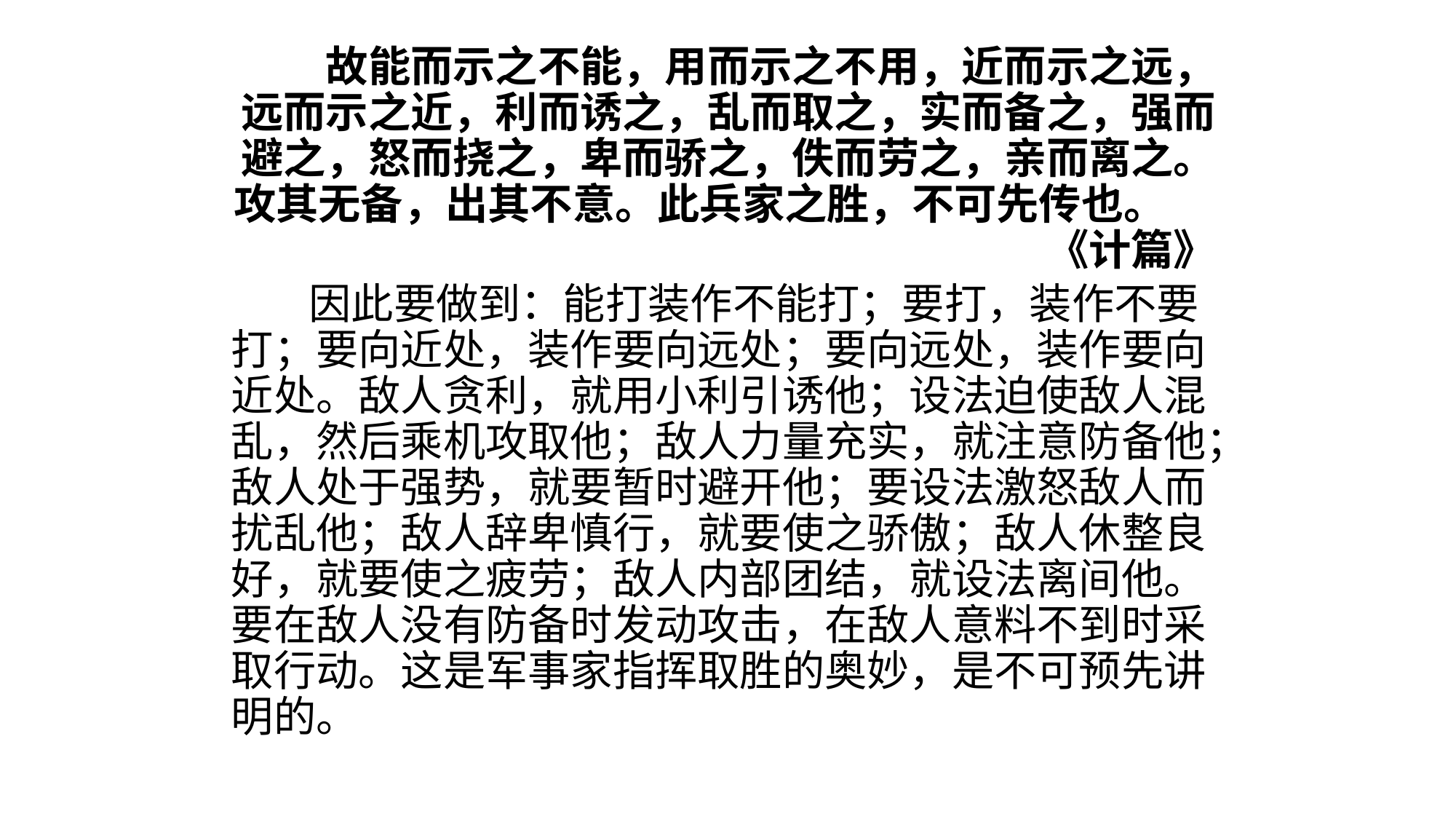

故能而示之不能，用而示之不用，近而示之远，远而示之近，利而诱之，乱而取之，实而备之，强而避之，怒而挠之，卑而骄之，佚而劳之，亲而离之。攻其无备，出其不意。此兵家之胜，不可先传也。				  《计篇》
       因此要做到：能打装作不能打；要打，装作不要打；要向近处，装作要向远处；要向远处，装作要向近处。敌人贪利，就用小利引诱他；设法迫使敌人混乱，然后乘机攻取他；敌人力量充实，就注意防备他；敌人处于强势，就要暂时避开他；要设法激怒敌人而扰乱他；敌人辞卑慎行，就要使之骄傲；敌人休整良好，就要使之疲劳；敌人内部团结，就设法离间他。要在敌人没有防备时发动攻击，在敌人意料不到时采取行动。这是军事家指挥取胜的奥妙，是不可预先讲明的。